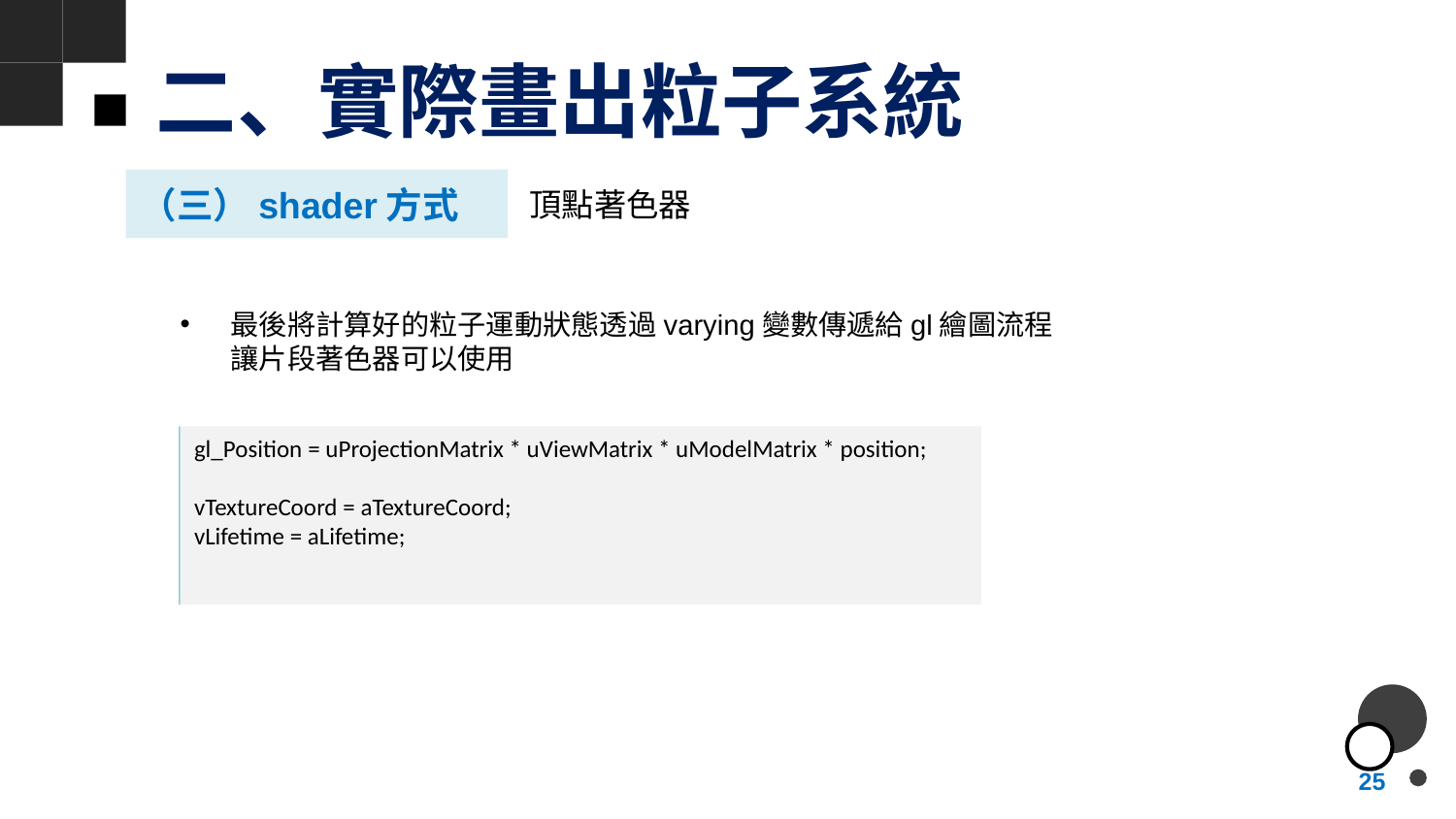

# 二、實際畫出粒子系統
（三）shader方式
頂點著色器
最後將計算好的粒子運動狀態透過varying變數傳遞給gl繪圖流程讓片段著色器可以使用
gl_Position = uProjectionMatrix * uViewMatrix * uModelMatrix * position;

vTextureCoord = aTextureCoord;
vLifetime = aLifetime;

25